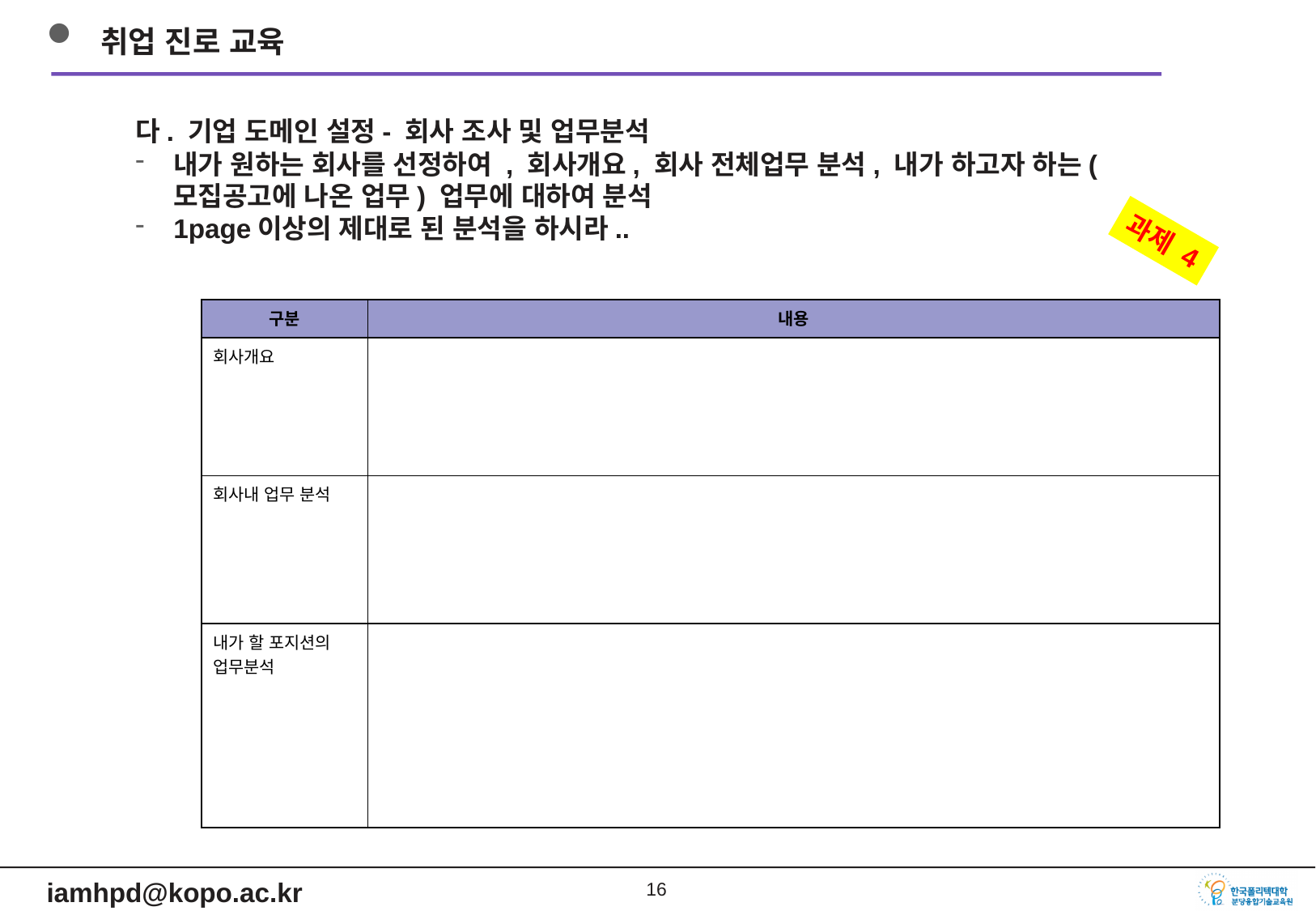

취업 진로 교육
다. 기업 도메인 설정- 회사 조사 및 업무분석
내가 원하는 회사를 선정하여 , 회사개요, 회사 전체업무 분석, 내가 하고자 하는(모집공고에 나온 업무) 업무에 대하여 분석
1page이상의 제대로 된 분석을 하시라..

과제 4
| 구분 | 내용 |
| --- | --- |
| 회사개요 |  |
| 회사내 업무 분석 |  |
| 내가 할 포지션의 업무분석 |  |
16